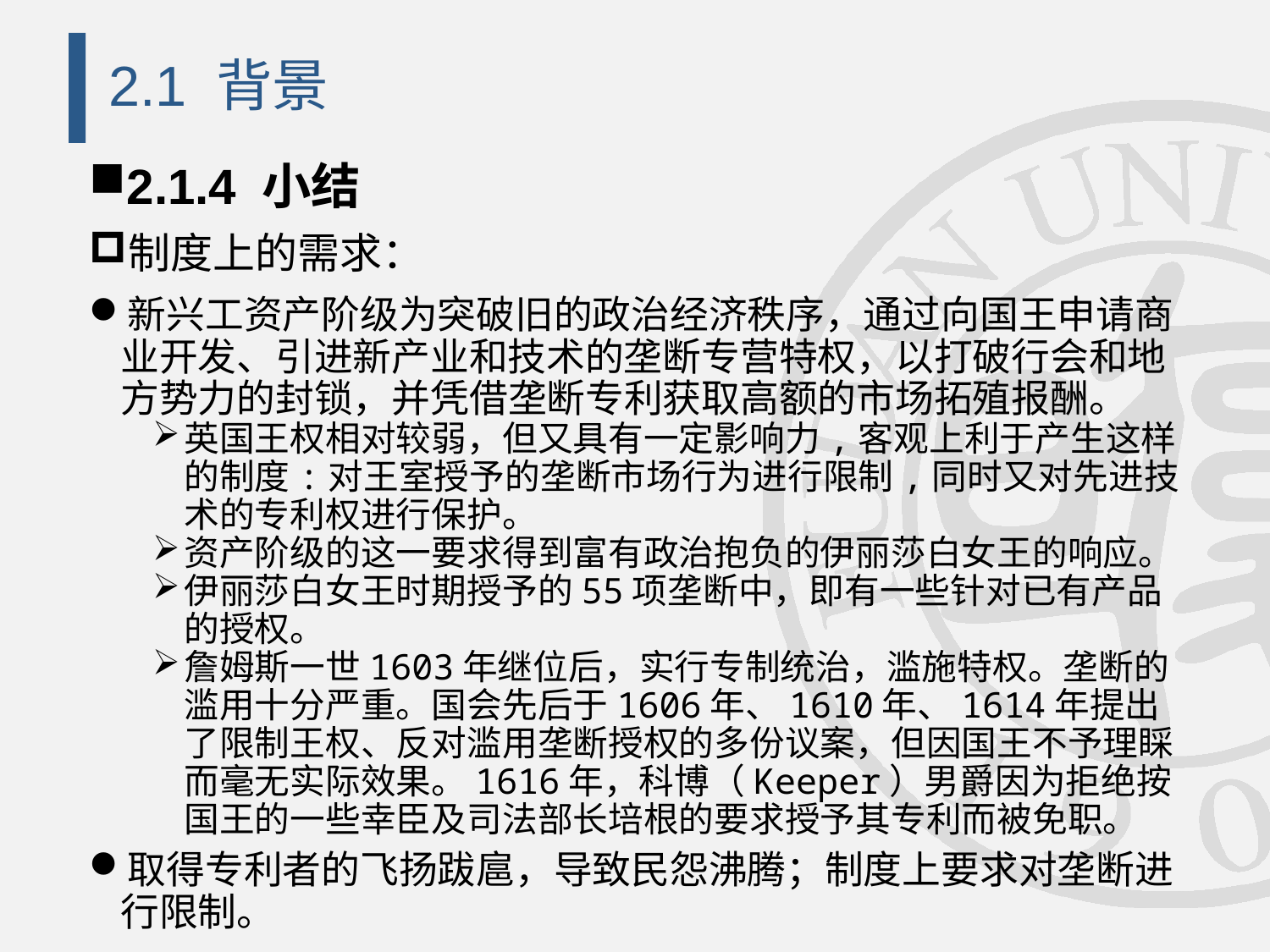

# 2.1 背景
2.1.4 小结
制度上的需求：
新兴工资产阶级为突破旧的政治经济秩序，通过向国王申请商业开发、引进新产业和技术的垄断专营特权，以打破行会和地方势力的封锁，并凭借垄断专利获取高额的市场拓殖报酬。
英国王权相对较弱，但又具有一定影响力,客观上利于产生这样的制度:对王室授予的垄断市场行为进行限制,同时又对先进技术的专利权进行保护。
资产阶级的这一要求得到富有政治抱负的伊丽莎白女王的响应。
伊丽莎白女王时期授予的55项垄断中，即有一些针对已有产品的授权。
詹姆斯一世1603年继位后，实行专制统治，滥施特权。垄断的滥用十分严重。国会先后于1606年、1610年、1614年提出了限制王权、反对滥用垄断授权的多份议案，但因国王不予理睬而毫无实际效果。1616年，科博（Keeper）男爵因为拒绝按国王的一些幸臣及司法部长培根的要求授予其专利而被免职。
取得专利者的飞扬跋扈，导致民怨沸腾；制度上要求对垄断进行限制。